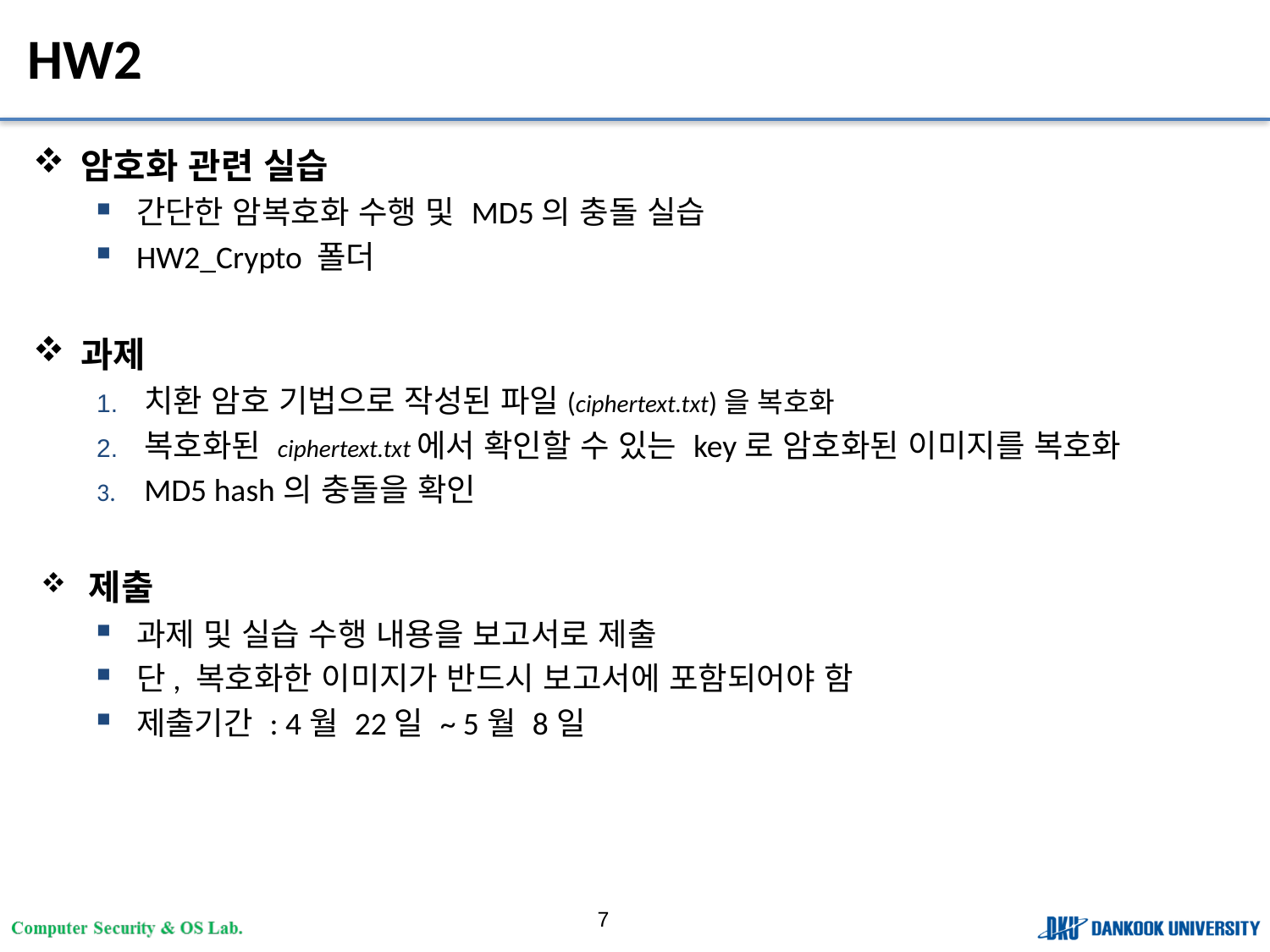

# HW2
암호화 관련 실습
간단한 암복호화 수행 및 MD5의 충돌 실습
HW2_Crypto 폴더

과제
치환 암호 기법으로 작성된 파일(ciphertext.txt)을 복호화
복호화된 ciphertext.txt에서 확인할 수 있는 key로 암호화된 이미지를 복호화
MD5 hash의 충돌을 확인

제출
과제 및 실습 수행 내용을 보고서로 제출
단, 복호화한 이미지가 반드시 보고서에 포함되어야 함
제출기간 : 4월 22일 ~ 5월 8일
7